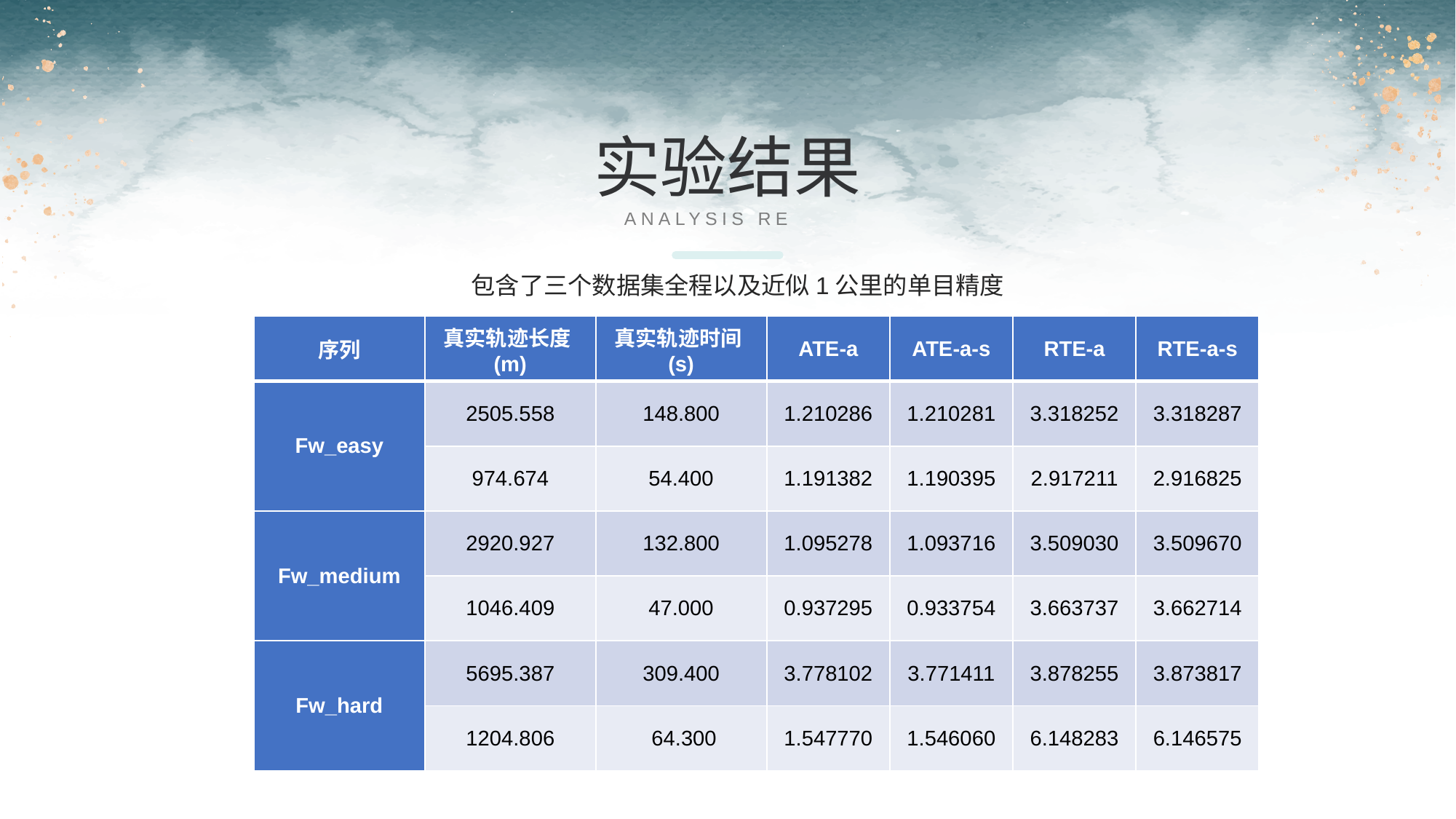

实验结果
ANALYSIS RESULT
包含了三个数据集全程以及近似1公里的单目精度
| 序列 | 真实轨迹长度(m) | 真实轨迹时间(s) | ATE-a | ATE-a-s | RTE-a | RTE-a-s |
| --- | --- | --- | --- | --- | --- | --- |
| Fw\_easy | 2505.558 | 148.800 | 1.210286 | 1.210281 | 3.318252 | 3.318287 |
|  | 974.674 | 54.400 | 1.191382 | 1.190395 | 2.917211 | 2.916825 |
| Fw\_medium | 2920.927 | 132.800 | 1.095278 | 1.093716 | 3.509030 | 3.509670 |
|  | 1046.409 | 47.000 | 0.937295 | 0.933754 | 3.663737 | 3.662714 |
| Fw\_hard | 5695.387 | 309.400 | 3.778102 | 3.771411 | 3.878255 | 3.873817 |
|  | 1204.806 | 64.300 | 1.547770 | 1.546060 | 6.148283 | 6.146575 |